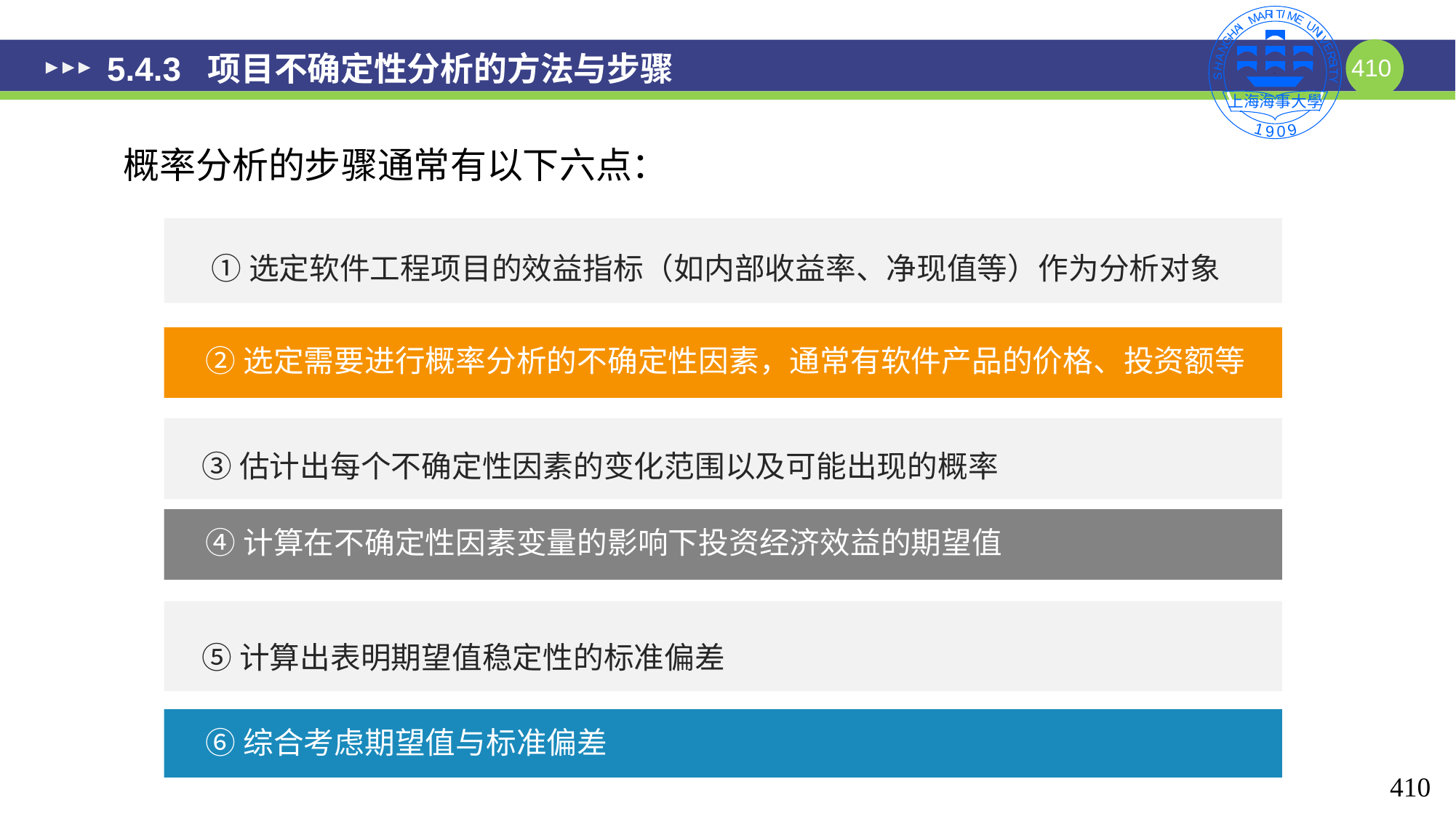

# 5.4.3  项目不确定性分析的方法与步骤
概率分析的步骤通常有以下六点：

①选定软件工程项目的效益指标（如内部收益率、净现值等）作为分析对象
    ②选定需要进行概率分析的不确定性因素，通常有软件产品的价格、投资额等

    ③估计出每个不确定性因素的变化范围以及可能出现的概率
    ④计算在不确定性因素变量的影响下投资经济效益的期望值

    ⑤计算出表明期望值稳定性的标准偏差
    ⑥综合考虑期望值与标准偏差
410
410